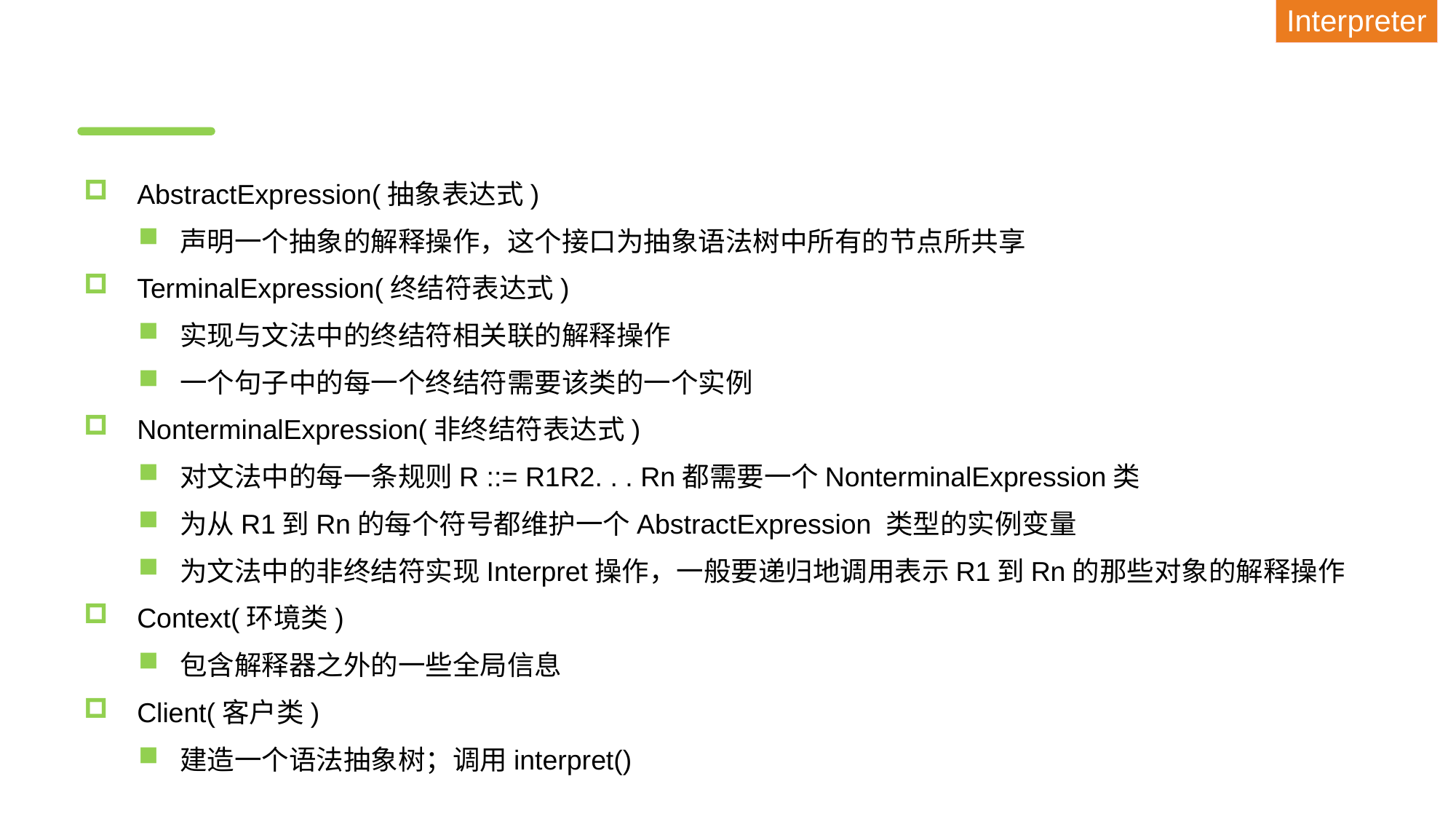

Interpreter
#
AbstractExpression(抽象表达式)
声明一个抽象的解释操作，这个接口为抽象语法树中所有的节点所共享
TerminalExpression(终结符表达式)
实现与文法中的终结符相关联的解释操作
一个句子中的每一个终结符需要该类的一个实例
NonterminalExpression(非终结符表达式)
对文法中的每一条规则R ::= R1R2. . . Rn都需要一个NonterminalExpression类
为从R1到Rn的每个符号都维护一个AbstractExpression 类型的实例变量
为文法中的非终结符实现Interpret操作，一般要递归地调用表示R1到Rn的那些对象的解释操作
Context(环境类)
包含解释器之外的一些全局信息
Client(客户类)
建造一个语法抽象树；调用interpret()
160